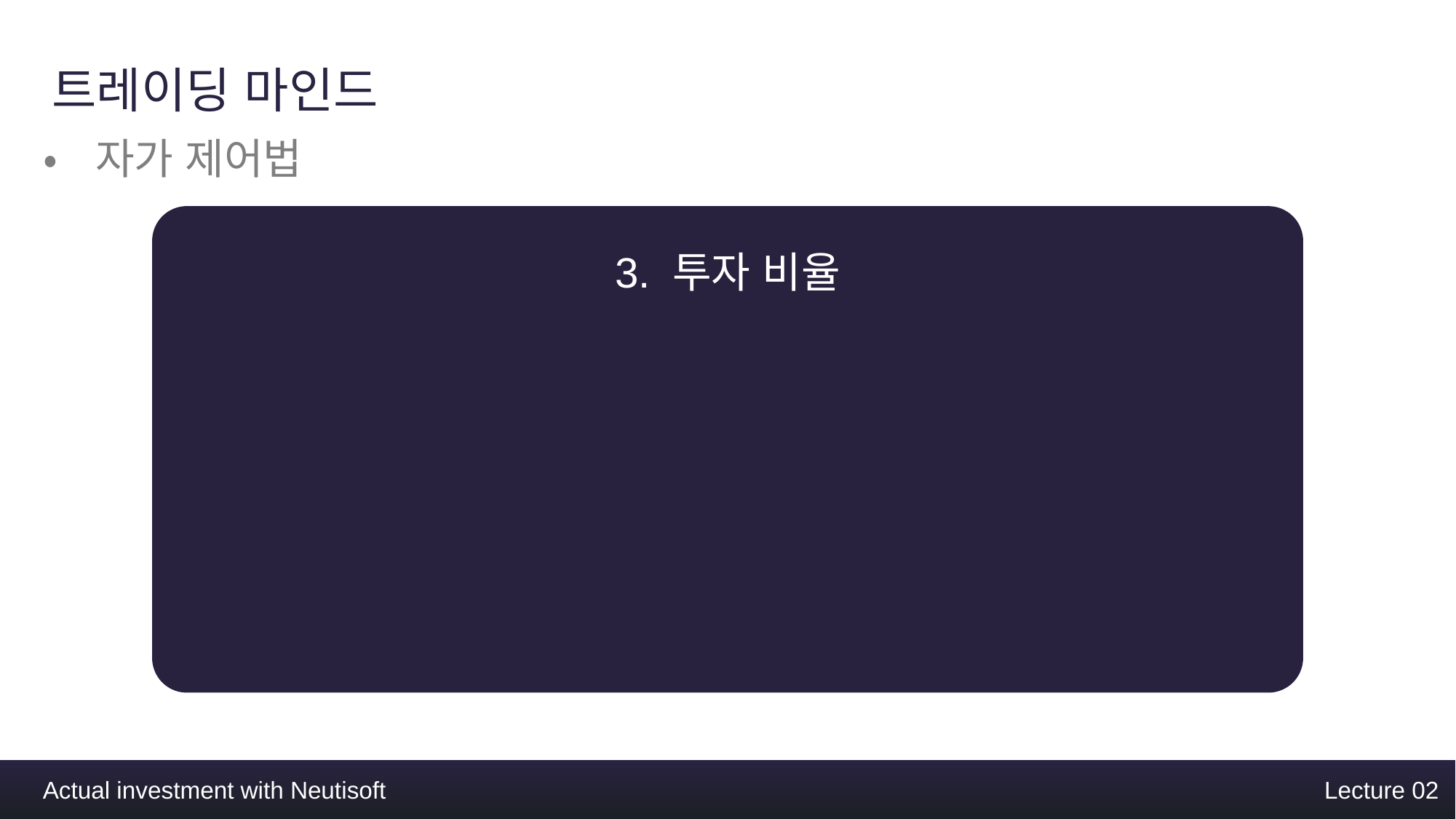

트레이딩 마인드
•자가 제어법

3. 투자 비율

Actual investment with Neutisoft
Lecture 02